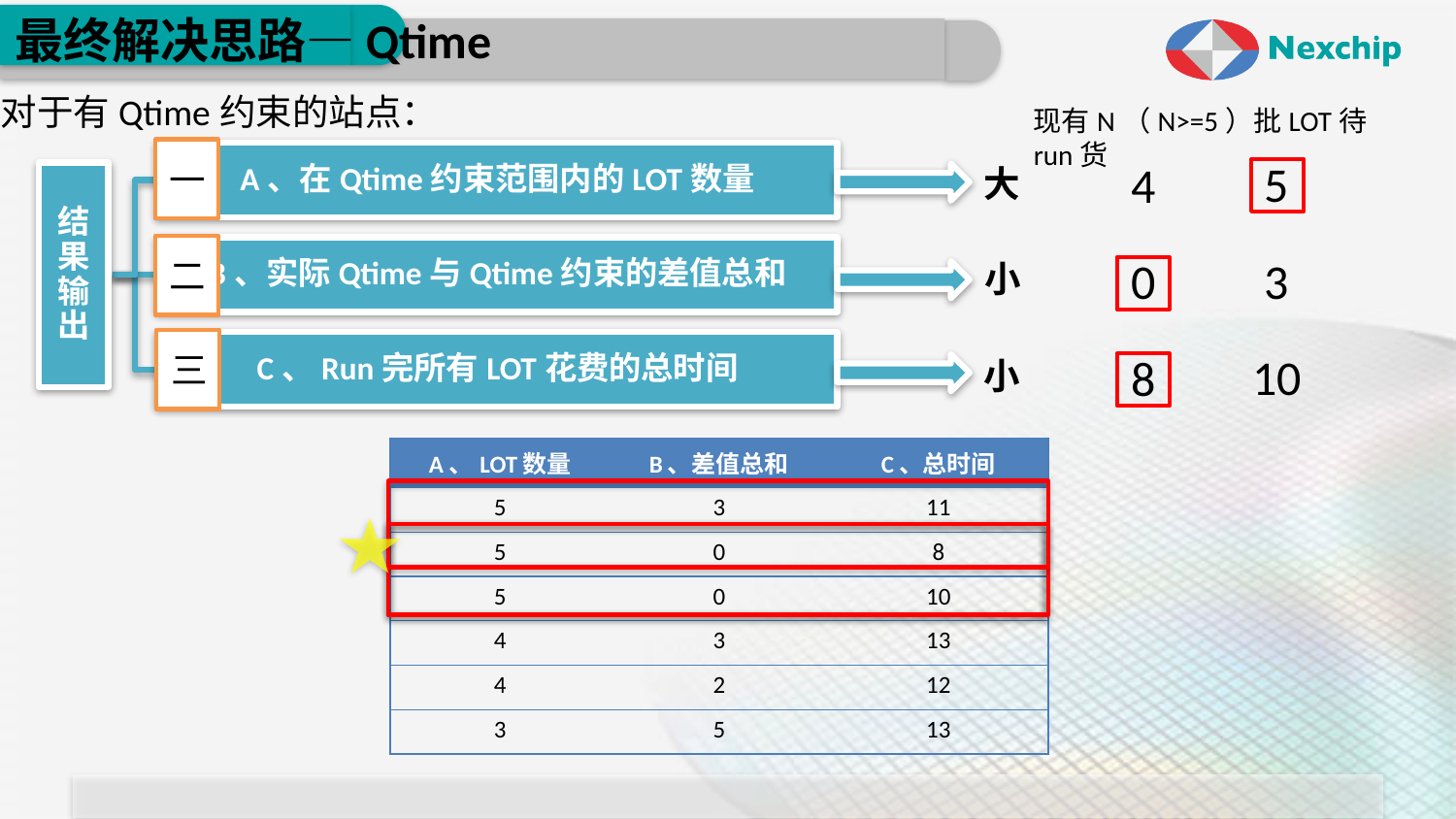

最终解决思路—Qtime
对于有Qtime约束的站点：
现有N（N>=5）批LOT待run货
一
A、在Qtime约束范围内的LOT数量
5
4
大

二
B、实际Qtime与Qtime约束的差值总和
结果输出
3
0
小

三
C、Run完所有LOT花费的总时间
10
8
小

| A、LOT数量 | B、差值总和 | C、总时间 |
| --- | --- | --- |
| 5 | 3 | 11 |
| 5 | 0 | 8 |
| 5 | 0 | 10 |
| 4 | 3 | 13 |
| 4 | 2 | 12 |
| 3 | 5 | 13 |